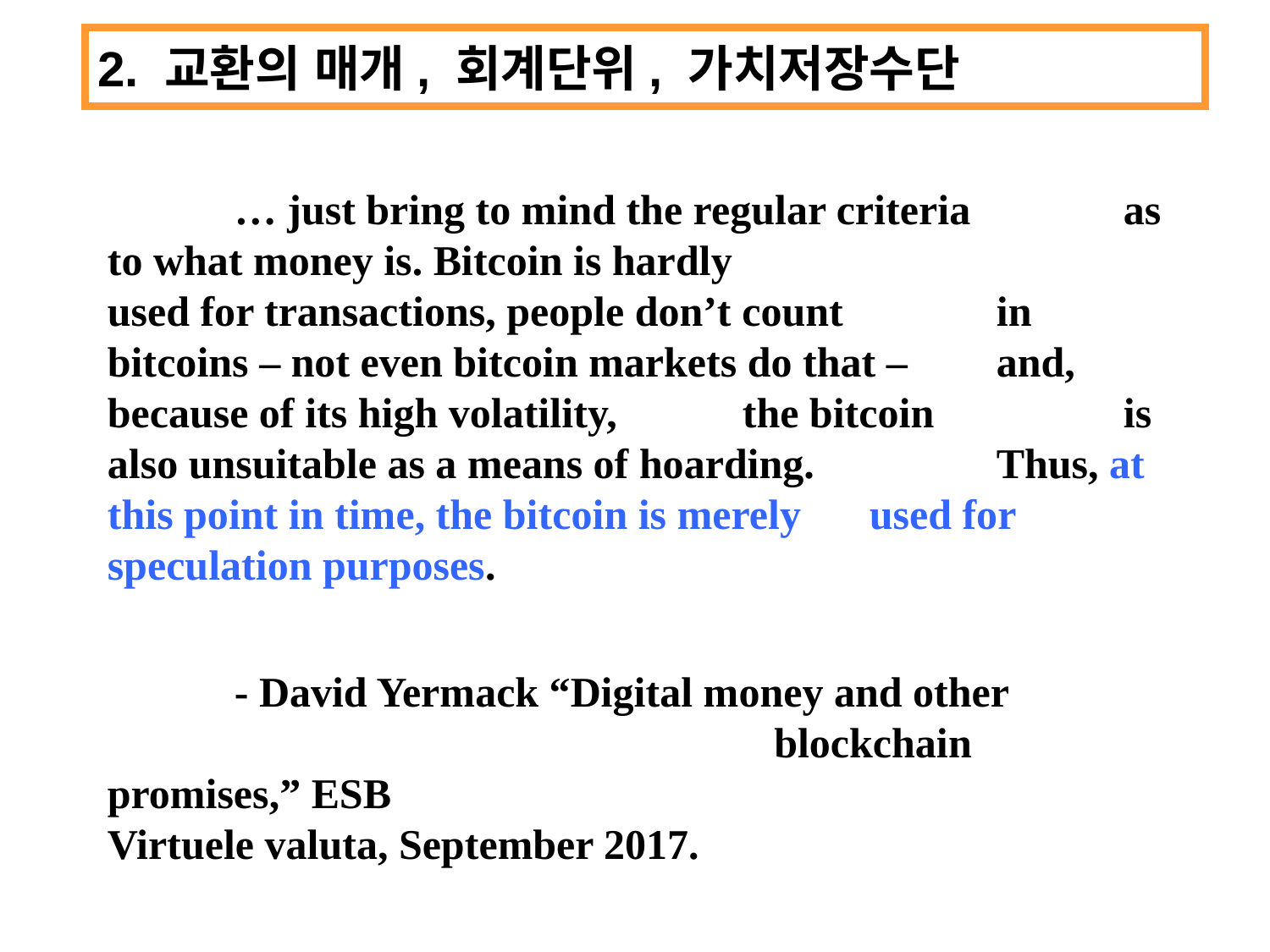

2. 교환의 매개, 회계단위, 가치저장수단
	… just bring to mind the regular criteria 		as to what money is. Bitcoin is hardly 			used for transactions, people don’t count 		in bitcoins – not even bitcoin markets do that –    	and, because of its high volatility, 	the bitcoin           	is also unsuitable as a means of hoarding.           	Thus, at this point in time, the bitcoin is merely 	used for speculation purposes.

	- David Yermack “Digital money and other 		   				   blockchain promises,” ESB 					   Virtuele valuta, September 2017.